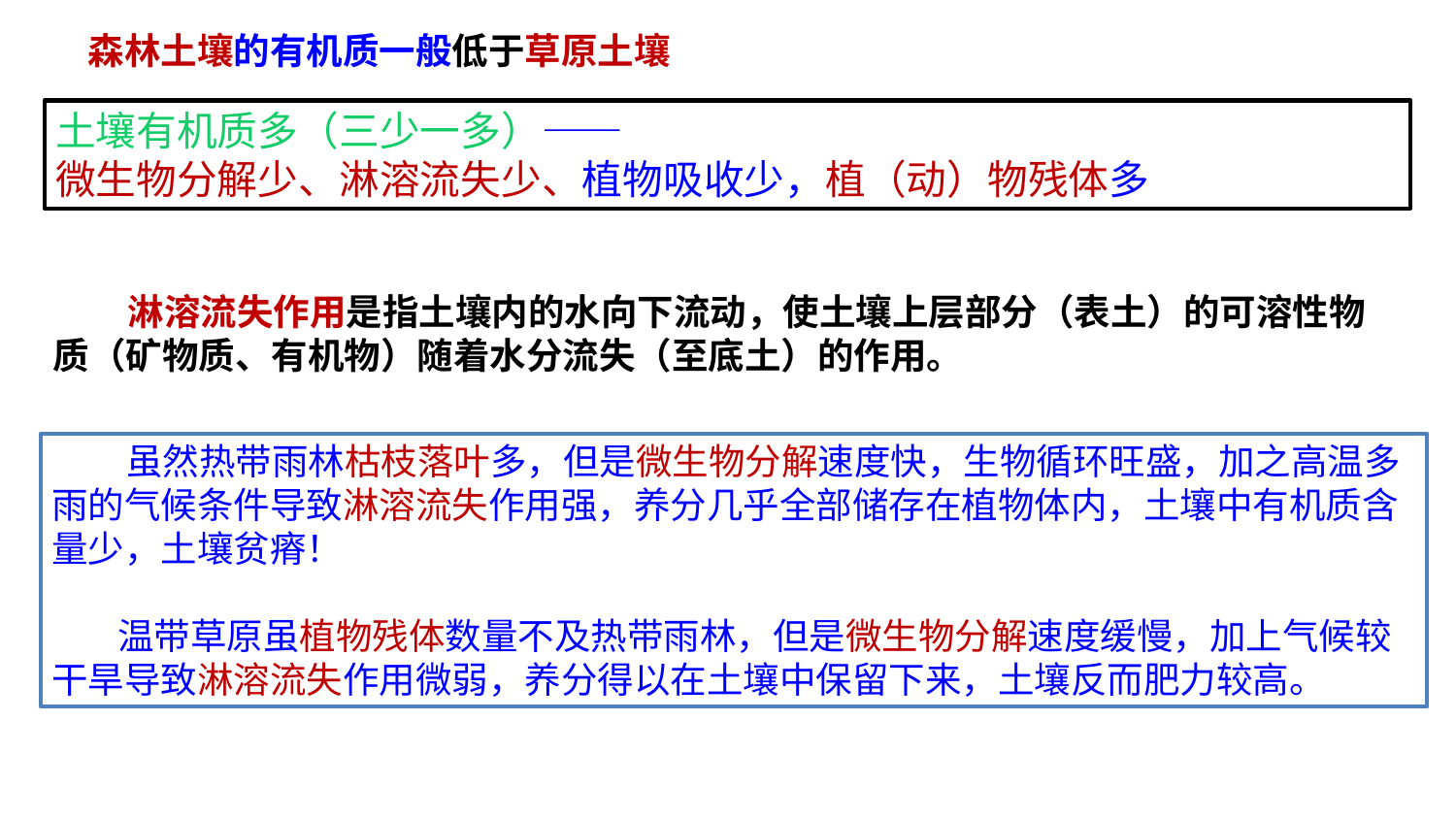

森林土壤的有机质一般低于草原土壤
土壤有机质多（三少一多）——
微生物分解少、淋溶流失少、植物吸收少，植（动）物残体多
        淋溶流失作用是指土壤内的水向下流动，使土壤上层部分（表土）的可溶性物质（矿物质、有机物）随着水分流失（至底土）的作用。
        虽然热带雨林枯枝落叶多，但是微生物分解速度快，生物循环旺盛，加之高温多雨的气候条件导致淋溶流失作用强，养分几乎全部储存在植物体内，土壤中有机质含量少，土壤贫瘠！
        温带草原虽植物残体数量不及热带雨林，但是微生物分解速度缓慢，加上气候较干旱导致淋溶流失作用微弱，养分得以在土壤中保留下来，土壤反而肥力较高。